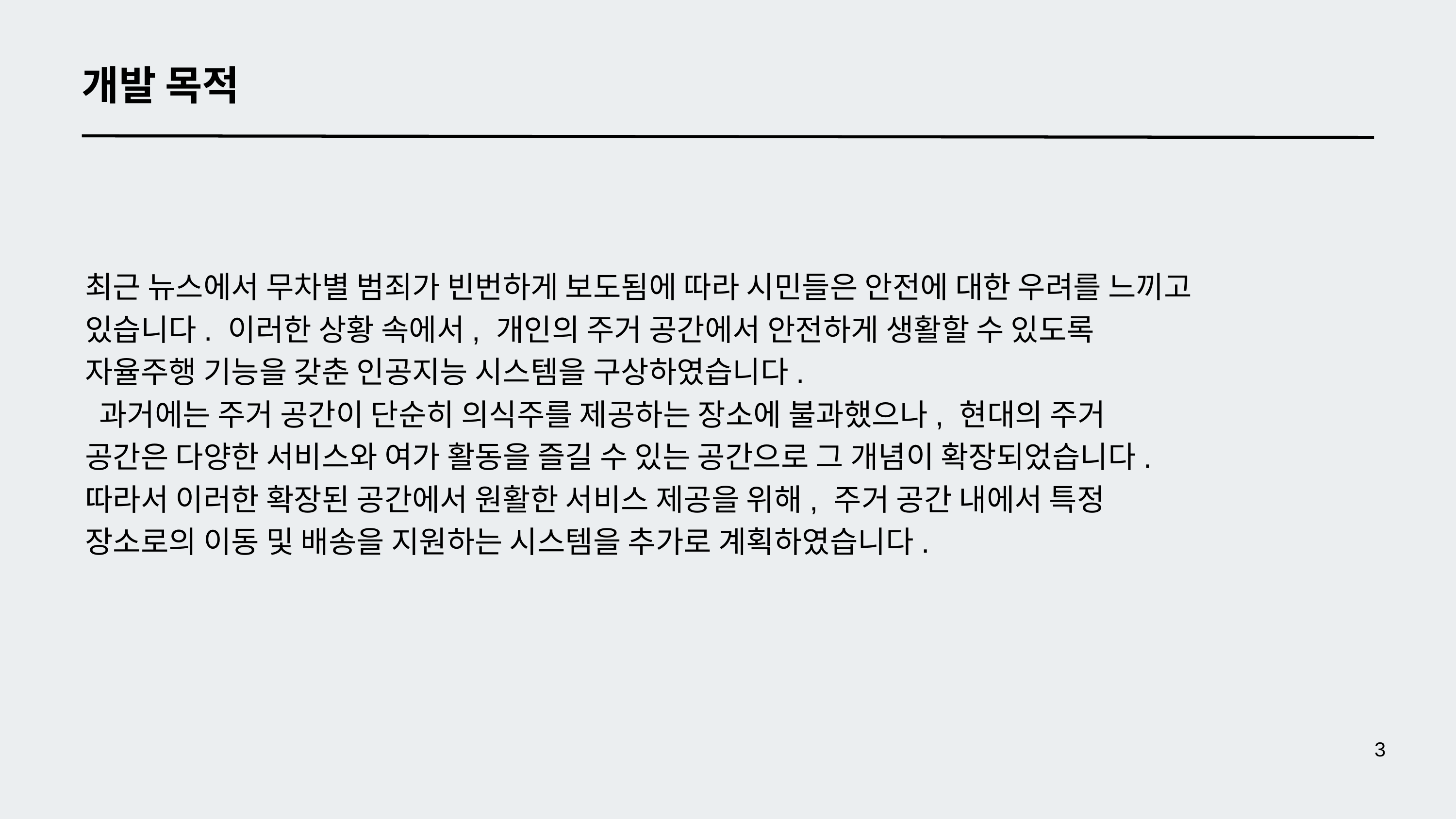

개발 목적

최근 뉴스에서 무차별 범죄가 빈번하게 보도됨에 따라 시민들은 안전에 대한 우려를 느끼고 있습니다. 이러한 상황 속에서, 개인의 주거 공간에서 안전하게 생활할 수 있도록 자율주행 기능을 갖춘 인공지능 시스템을 구상하였습니다.
 과거에는 주거 공간이 단순히 의식주를 제공하는 장소에 불과했으나, 현대의 주거 공간은 다양한 서비스와 여가 활동을 즐길 수 있는 공간으로 그 개념이 확장되었습니다. 따라서 이러한 확장된 공간에서 원활한 서비스 제공을 위해, 주거 공간 내에서 특정 장소로의 이동 및 배송을 지원하는 시스템을 추가로 계획하였습니다.
3